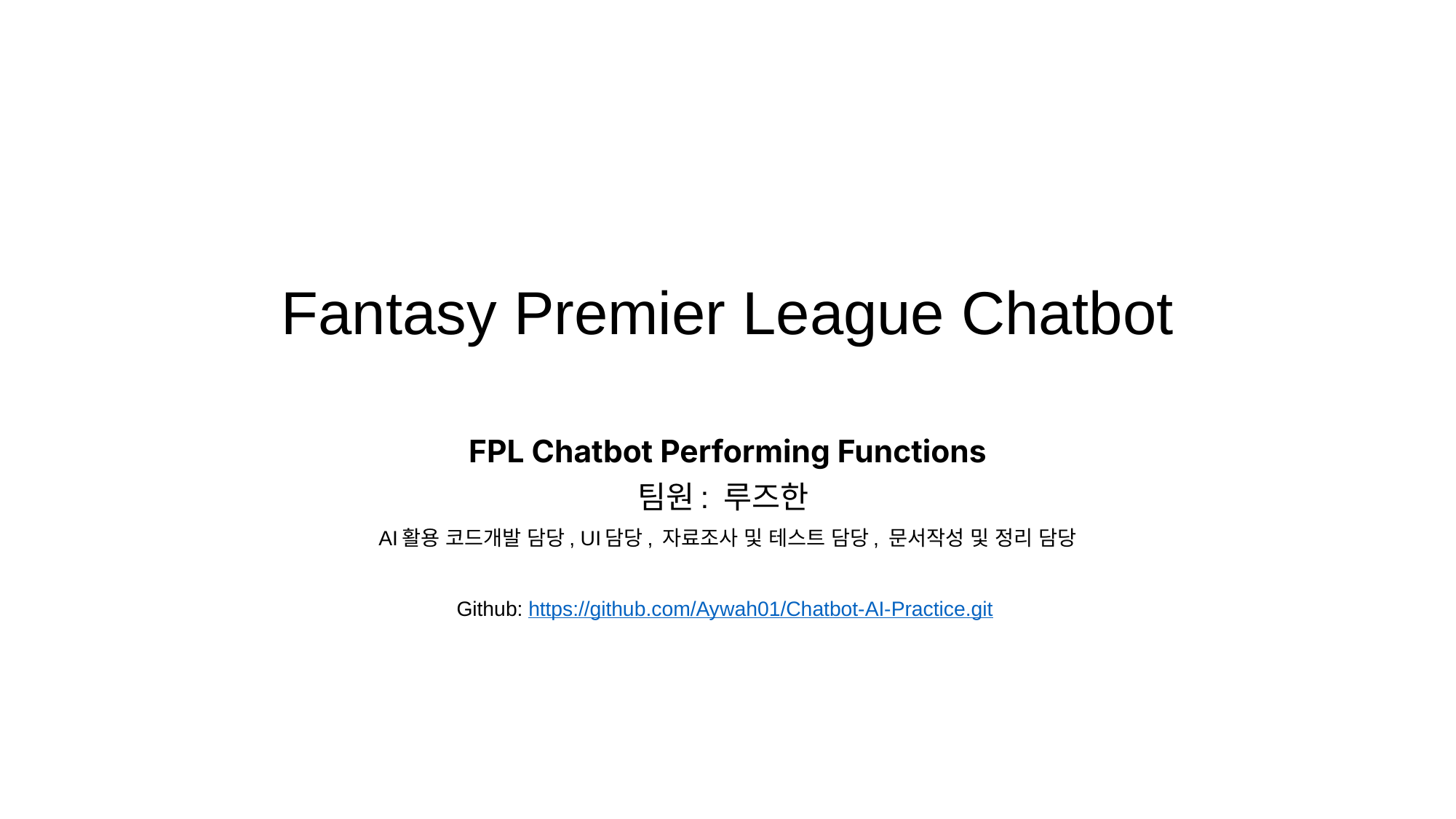

# Fantasy Premier League Chatbot
FPL Chatbot Performing Functions
팀원: 루즈한
AI활용 코드개발 담당, UI담당, 자료조사 및 테스트 담당, 문서작성 및 정리 담당

Github: https://github.com/Aywah01/Chatbot-AI-Practice.git